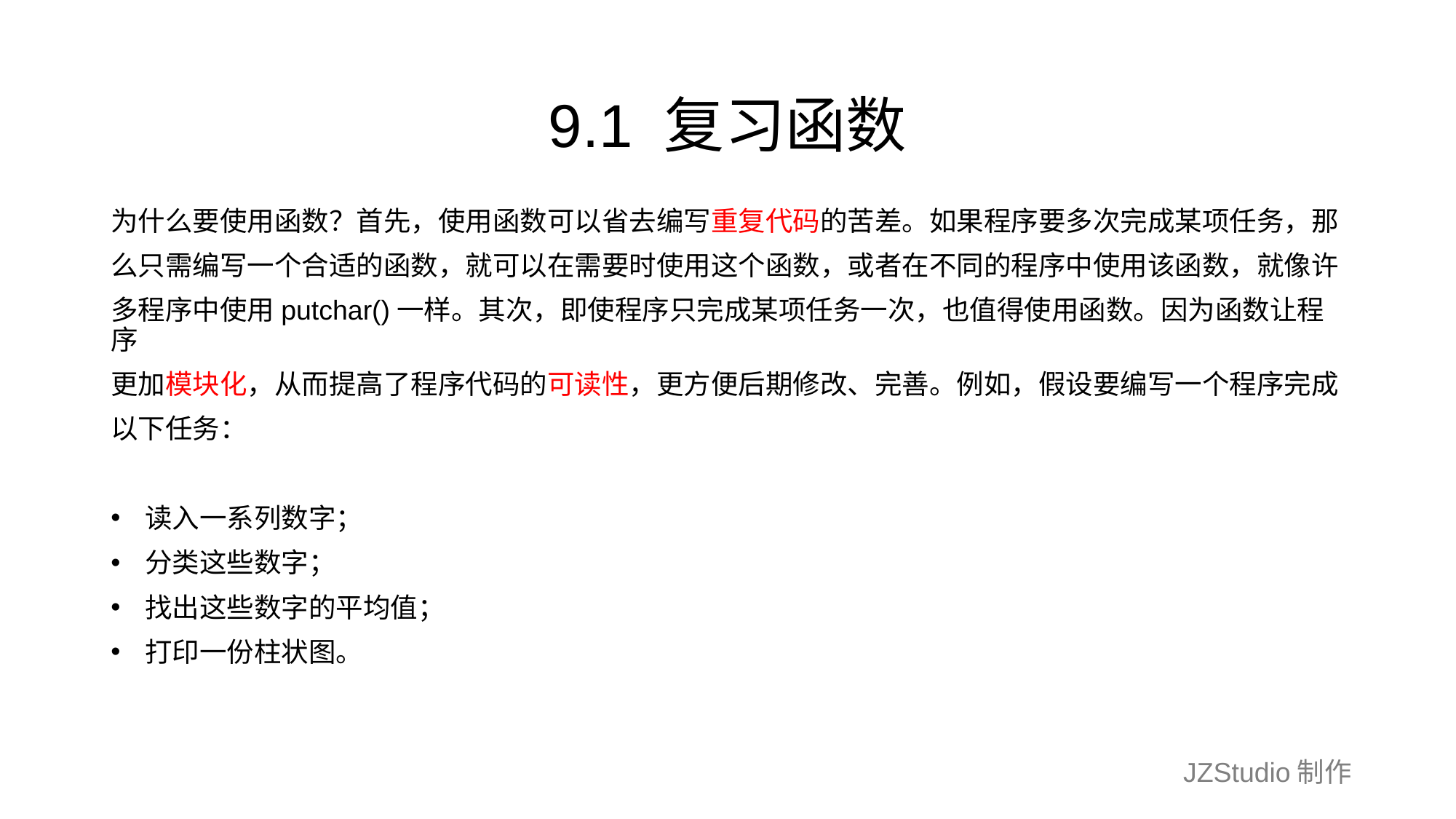

# 9.1 复习函数
为什么要使用函数？首先，使用函数可以省去编写重复代码的苦差。如果程序要多次完成某项任务，那
么只需编写一个合适的函数，就可以在需要时使用这个函数，或者在不同的程序中使用该函数，就像许
多程序中使用putchar()一样。其次，即使程序只完成某项任务一次，也值得使用函数。因为函数让程序
更加模块化，从而提高了程序代码的可读性，更方便后期修改、完善。例如，假设要编写一个程序完成
以下任务：

读入一系列数字；
分类这些数字；
找出这些数字的平均值；
打印一份柱状图。